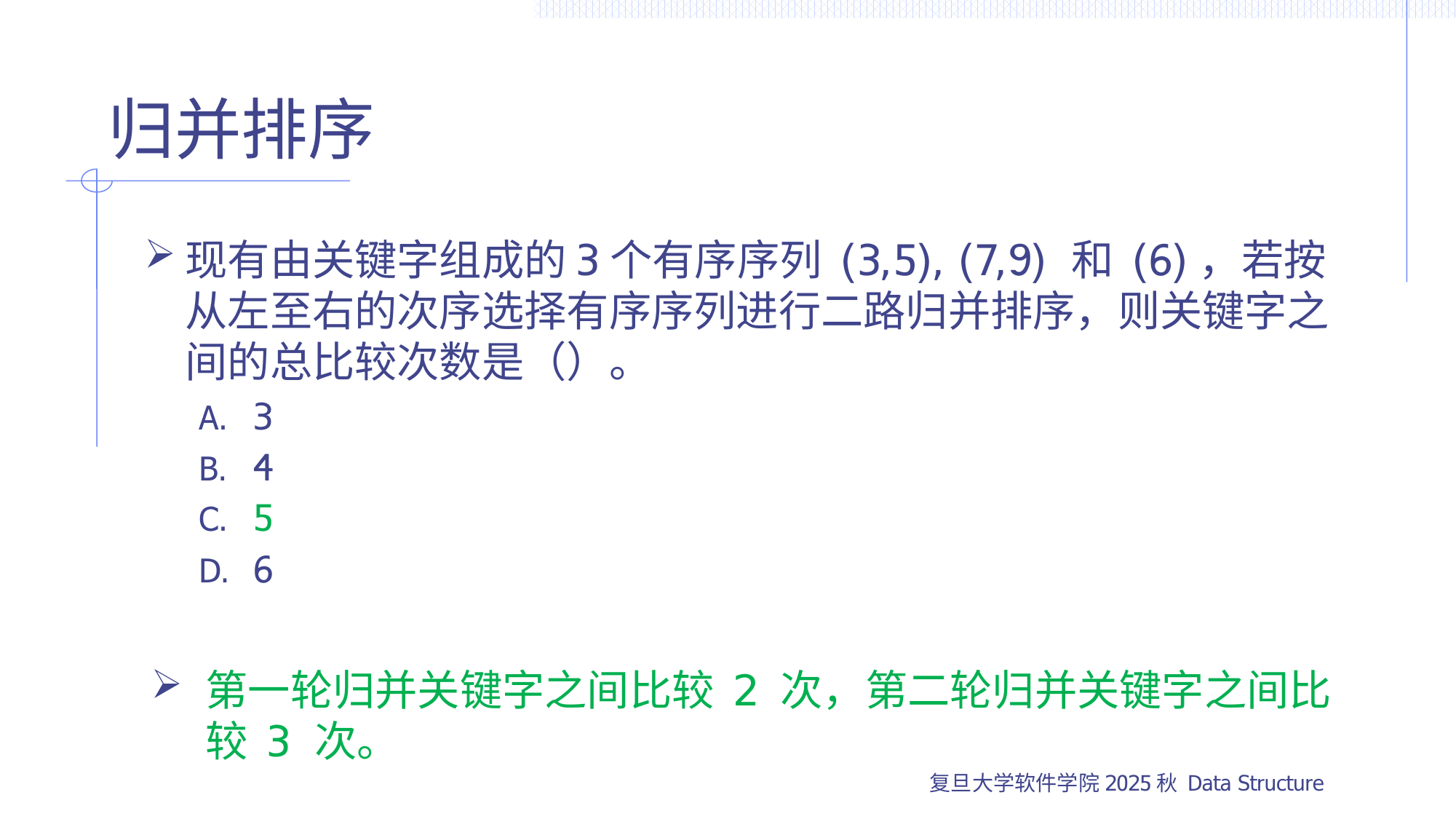

# 归并排序
现有由关键字组成的3个有序序列 (3,5), (7,9) 和 (6)，若按从左至右的次序选择有序序列进行二路归并排序，则关键字之间的总比较次数是（）。
3
4
5
6

第一轮归并关键字之间比较 2 次，第二轮归并关键字之间比较 3 次。